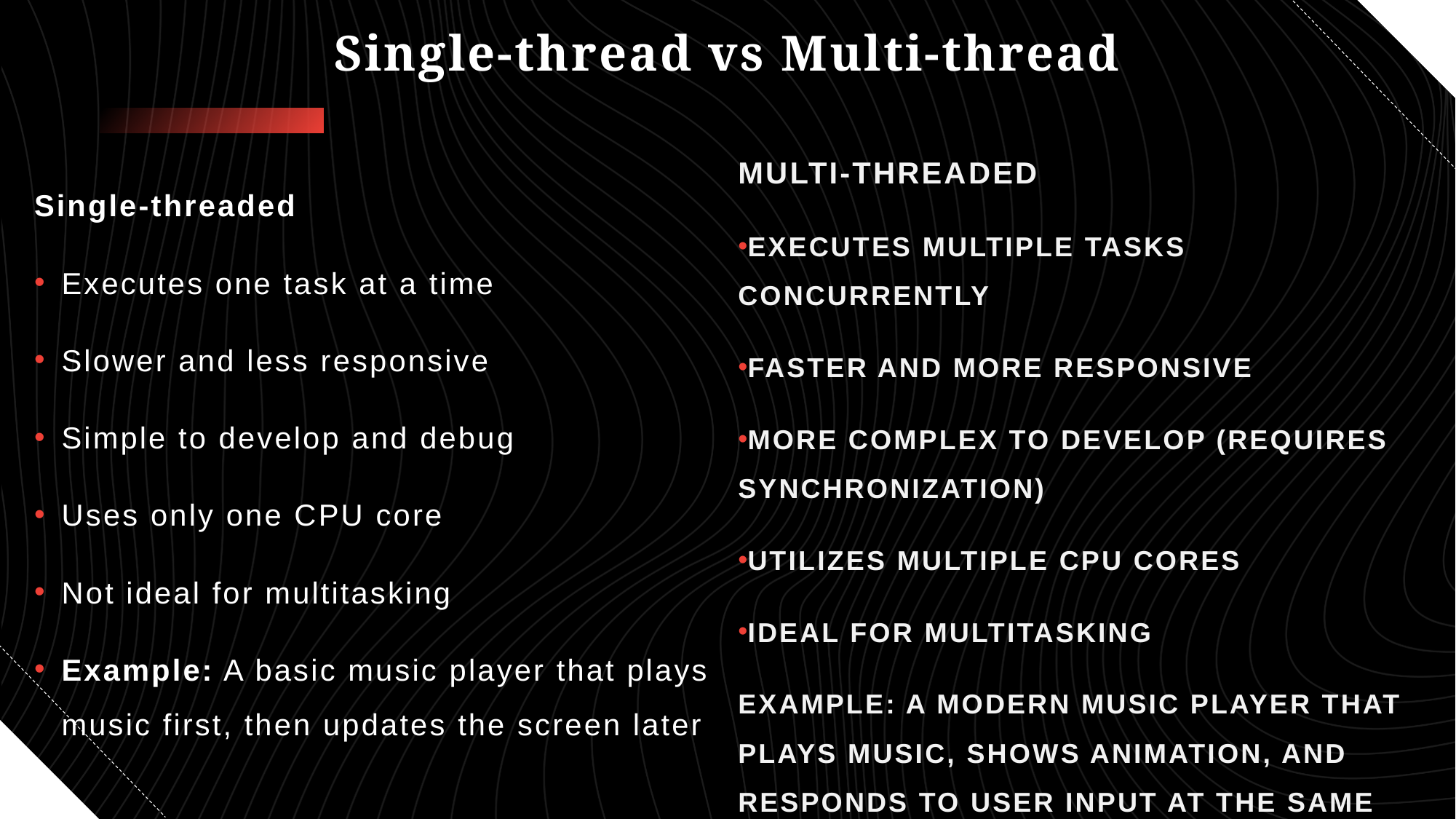

# Single-thread vs Multi-thread
Single-threaded
Executes one task at a time
Slower and less responsive
Simple to develop and debug
Uses only one CPU core
Not ideal for multitasking
Example: A basic music player that plays music first, then updates the screen later

副标题 A
Multi-threaded
Executes multiple tasks concurrently
Faster and more responsive
More complex to develop (requires synchronization)
Utilizes multiple CPU cores
Ideal for multitasking
Example: A modern music player that plays music, shows animation, and responds to user input at the same time